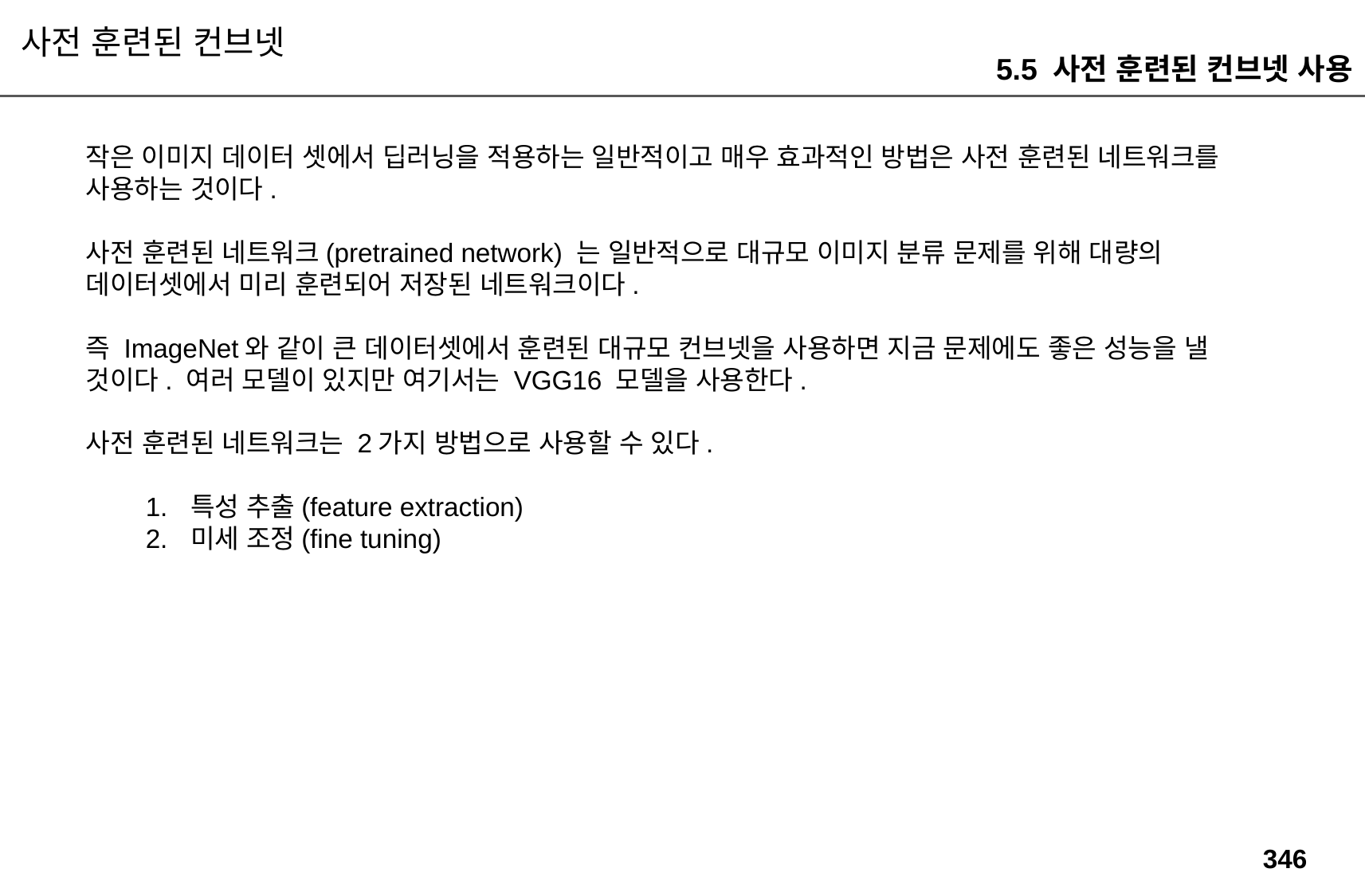

사전 훈련된 컨브넷
5.5 사전 훈련된 컨브넷 사용
작은 이미지 데이터 셋에서 딥러닝을 적용하는 일반적이고 매우 효과적인 방법은 사전 훈련된 네트워크를 사용하는 것이다.

사전 훈련된 네트워크(pretrained network) 는 일반적으로 대규모 이미지 분류 문제를 위해 대량의 데이터셋에서 미리 훈련되어 저장된 네트워크이다.

즉 ImageNet와 같이 큰 데이터셋에서 훈련된 대규모 컨브넷을 사용하면 지금 문제에도 좋은 성능을 낼 것이다. 여러 모델이 있지만 여기서는 VGG16 모델을 사용한다.

사전 훈련된 네트워크는 2가지 방법으로 사용할 수 있다.

특성 추출(feature extraction)
미세 조정(fine tuning)